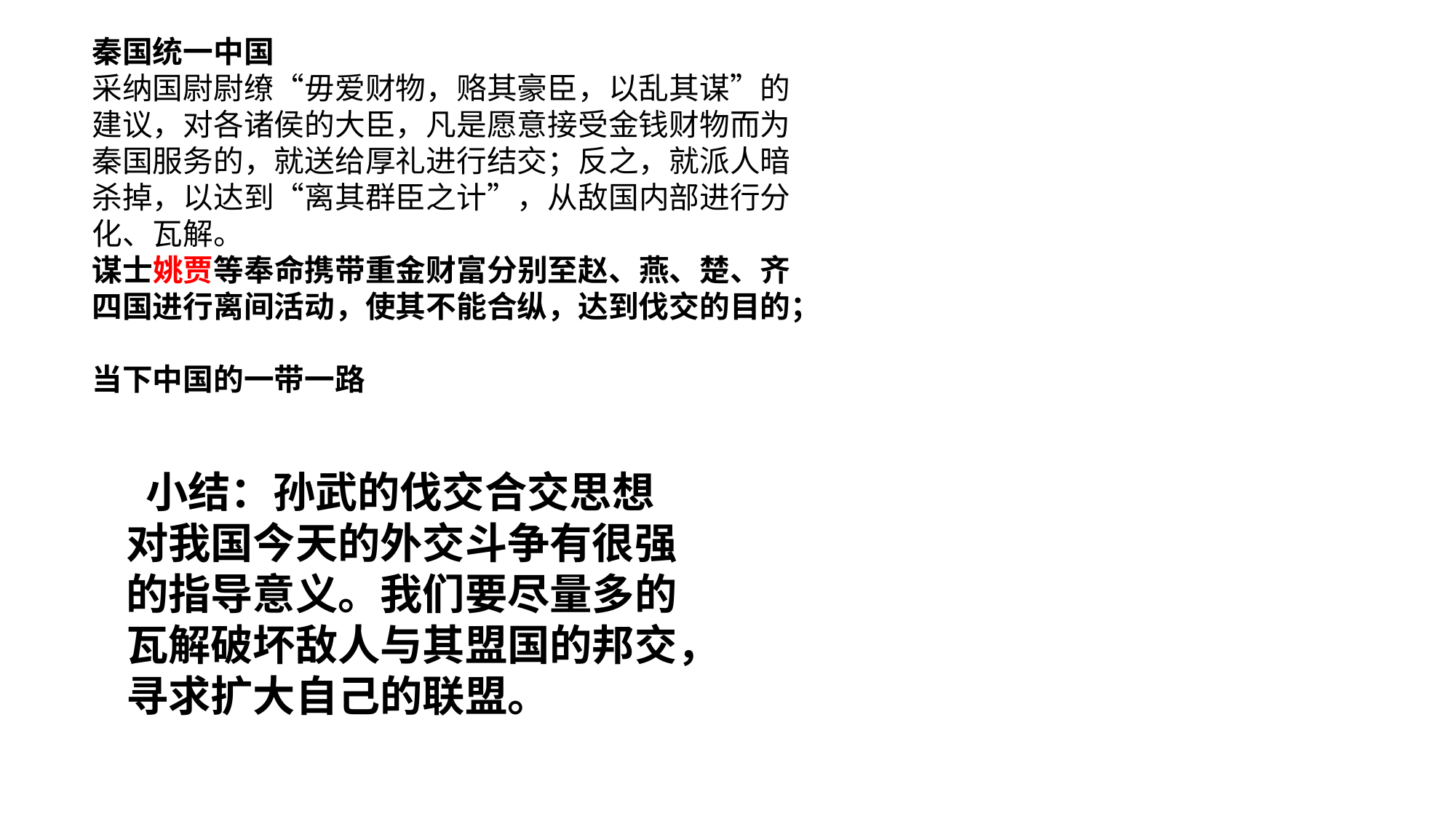

秦国统一中国
采纳国尉尉缭“毋爱财物，赂其豪臣，以乱其谋”的建议，对各诸侯的大臣，凡是愿意接受金钱财物而为秦国服务的，就送给厚礼进行结交；反之，就派人暗杀掉，以达到“离其群臣之计”，从敌国内部进行分化、瓦解。
谋士姚贾等奉命携带重金财富分别至赵、燕、楚、齐四国进行离间活动，使其不能合纵，达到伐交的目的；

当下中国的一带一路
 小结：孙武的伐交合交思想对我国今天的外交斗争有很强的指导意义。我们要尽量多的瓦解破坏敌人与其盟国的邦交，寻求扩大自己的联盟。